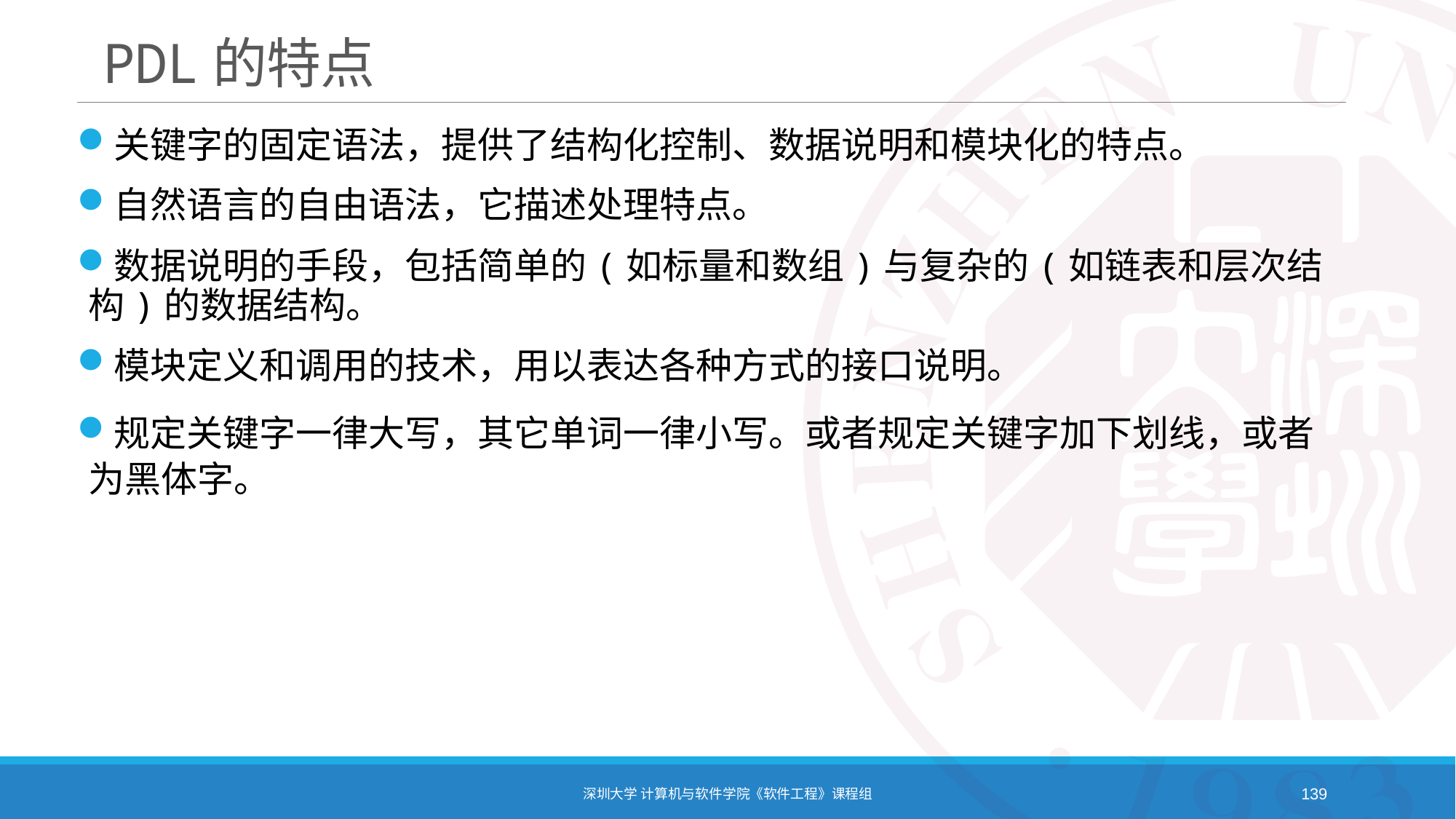

# PDL的特点
关键字的固定语法，提供了结构化控制、数据说明和模块化的特点。
自然语言的自由语法，它描述处理特点。
数据说明的手段，包括简单的(如标量和数组)与复杂的(如链表和层次结构)的数据结构。
模块定义和调用的技术，用以表达各种方式的接口说明。
规定关键字一律大写，其它单词一律小写。或者规定关键字加下划线，或者为黑体字。
深圳大学 计算机与软件学院《软件工程》课程组
139